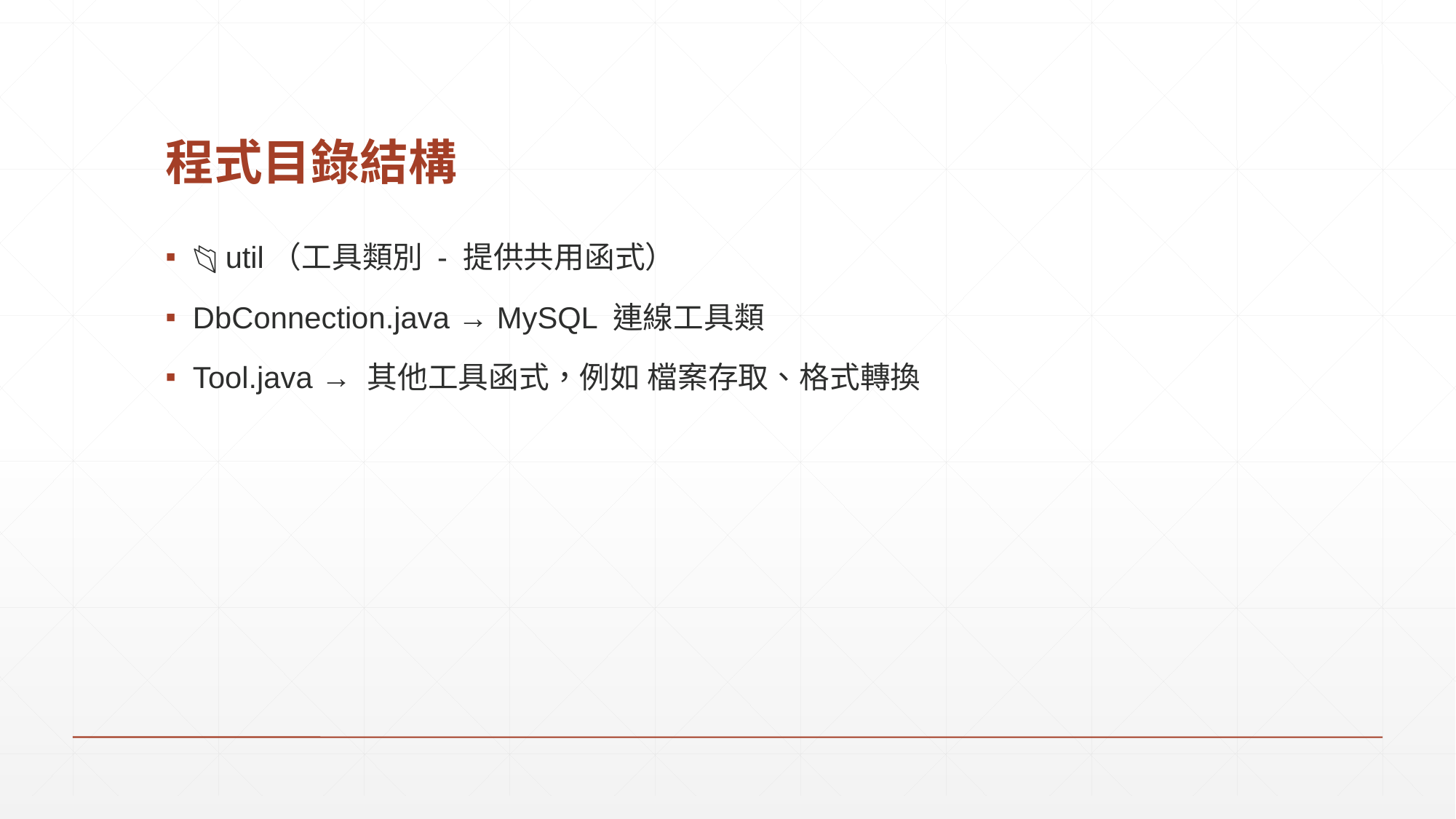

# 程式目錄結構
📂 util（工具類別 - 提供共用函式）
DbConnection.java → MySQL 連線工具類
Tool.java → 其他工具函式，例如 檔案存取、格式轉換